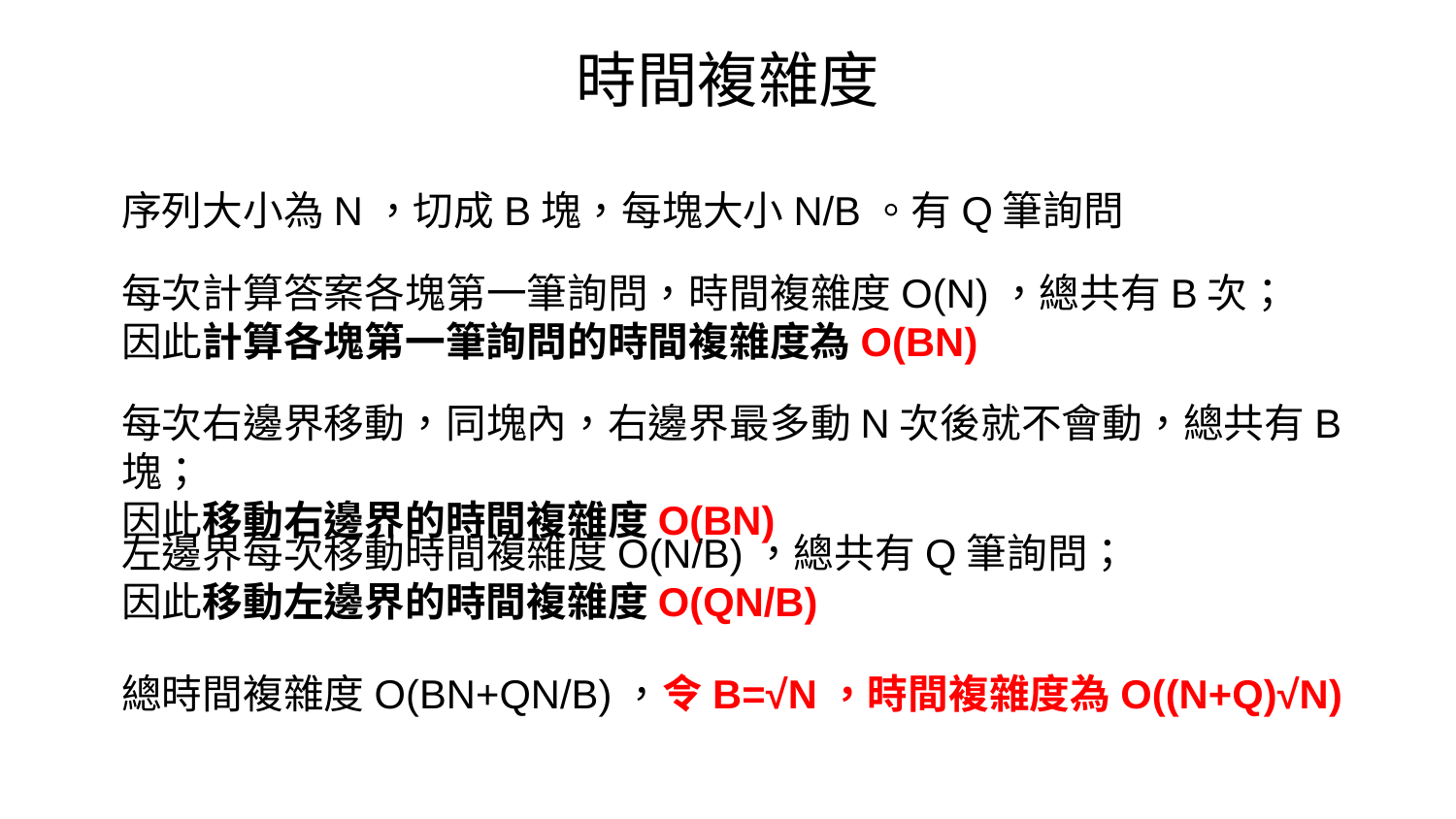

時間複雜度
序列大小為N，切成B塊，每塊大小N/B。有Q筆詢問
每次計算答案各塊第一筆詢問，時間複雜度O(N)，總共有B次；
因此計算各塊第一筆詢問的時間複雜度為O(BN)
每次右邊界移動，同塊內，右邊界最多動N次後就不會動，總共有B塊；
因此移動右邊界的時間複雜度O(BN)
左邊界每次移動時間複雜度O(N/B)，總共有Q筆詢問；
因此移動左邊界的時間複雜度O(QN/B)
總時間複雜度O(BN+QN/B)，令B=√N，時間複雜度為O((N+Q)√N)